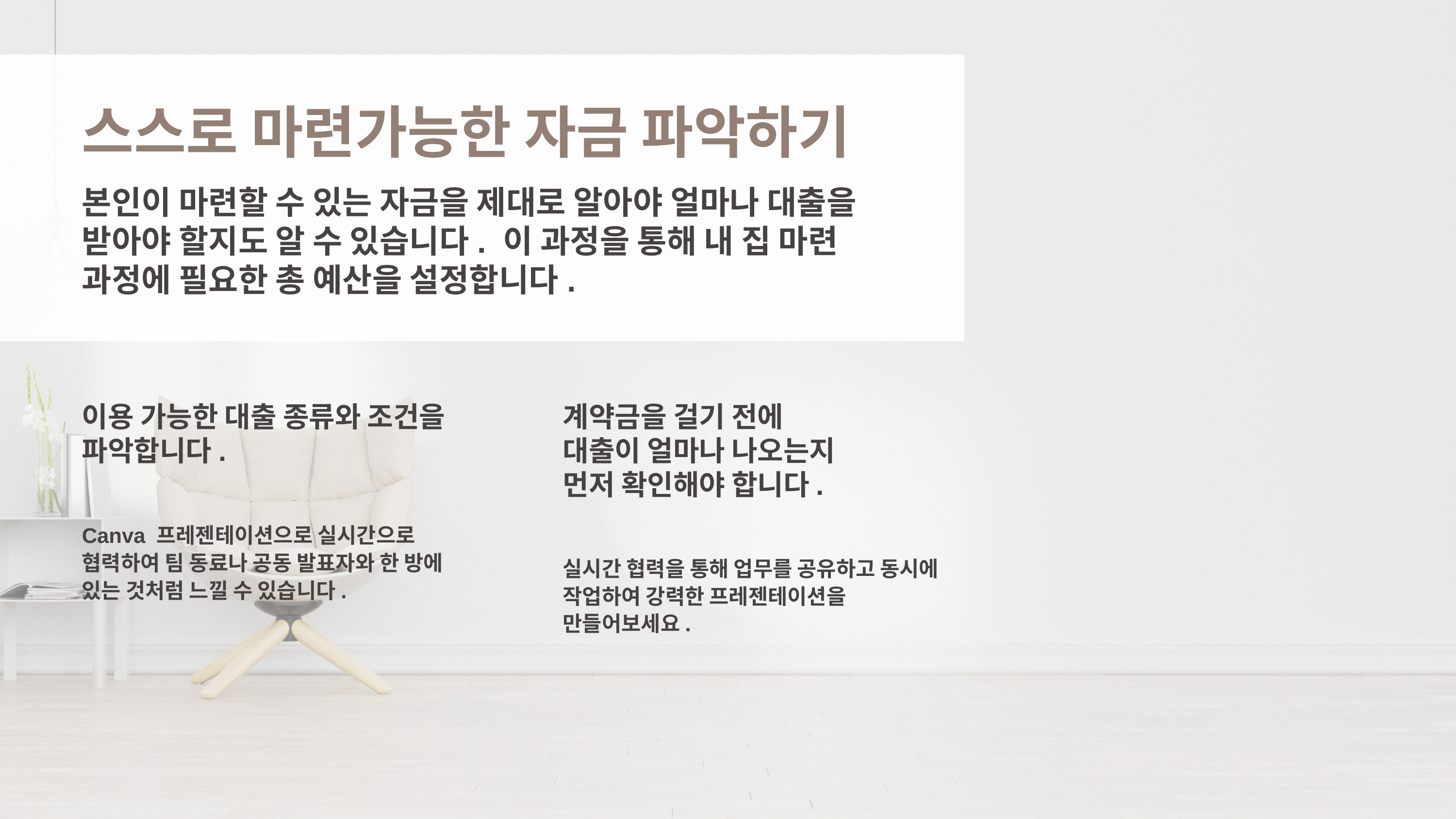

스스로 마련가능한 자금 파악하기
본인이 마련할 수 있는 자금을 제대로 알아야 얼마나 대출을 받아야 할지도 알 수 있습니다. 이 과정을 통해 내 집 마련
과정에 필요한 총 예산을 설정합니다.
이용 가능한 대출 종류와 조건을
파악합니다.
Canva 프레젠테이션으로 실시간으로
협력하여 팀 동료나 공동 발표자와 한 방에
있는 것처럼 느낄 수 있습니다.
계약금을 걸기 전에
대출이 얼마나 나오는지
먼저 확인해야 합니다.
실시간 협력을 통해 업무를 공유하고 동시에
작업하여 강력한 프레젠테이션을
만들어보세요.